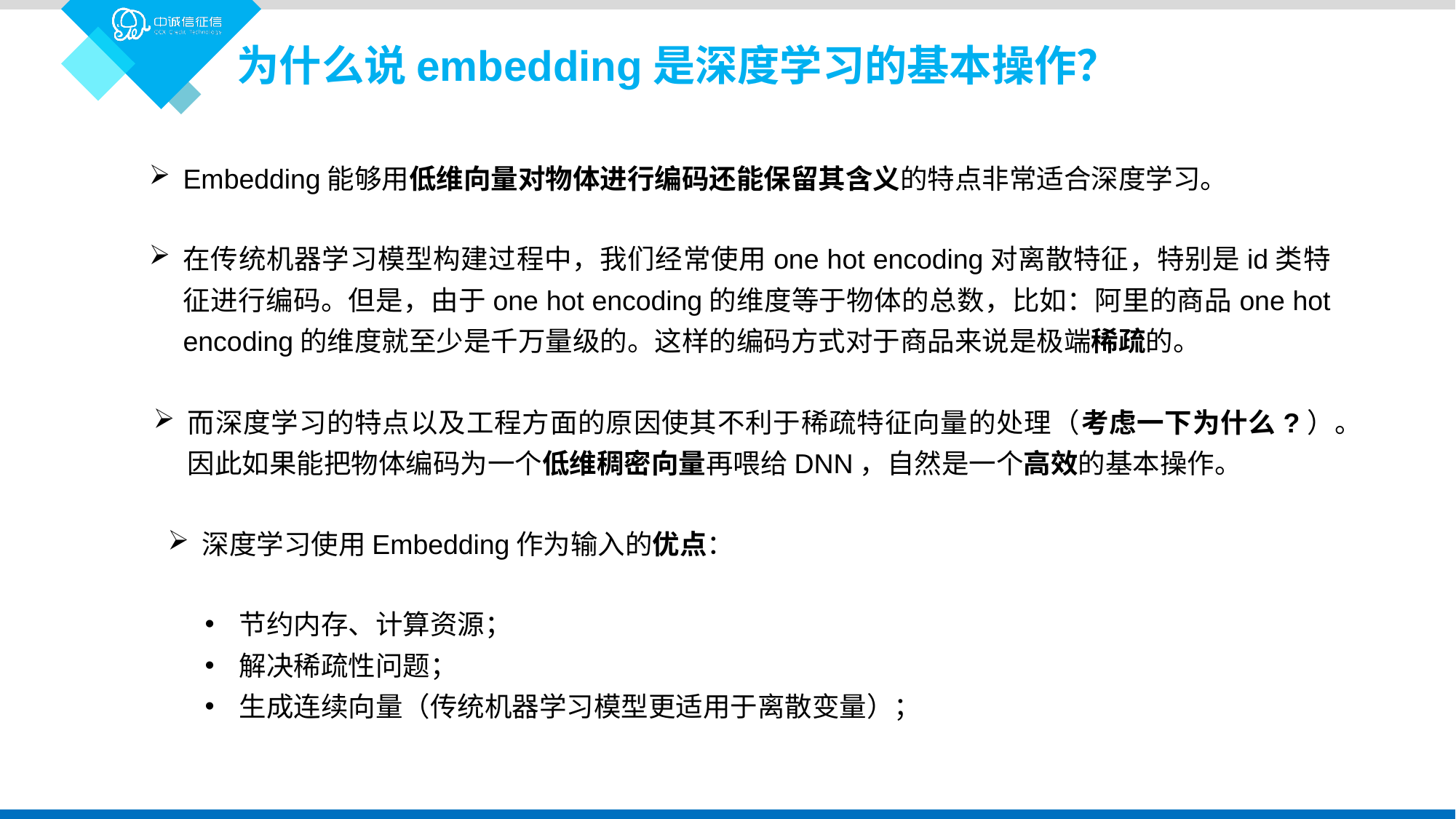

为什么说embedding是深度学习的基本操作？
Embedding能够用低维向量对物体进行编码还能保留其含义的特点非常适合深度学习。
在传统机器学习模型构建过程中，我们经常使用one hot encoding对离散特征，特别是id类特征进行编码。但是，由于one hot encoding的维度等于物体的总数，比如：阿里的商品one hot encoding的维度就至少是千万量级的。这样的编码方式对于商品来说是极端稀疏的。
而深度学习的特点以及工程方面的原因使其不利于稀疏特征向量的处理（考虑一下为什么?）。因此如果能把物体编码为一个低维稠密向量再喂给DNN，自然是一个高效的基本操作。
深度学习使用Embedding作为输入的优点：
节约内存、计算资源；
解决稀疏性问题；
生成连续向量（传统机器学习模型更适用于离散变量）；